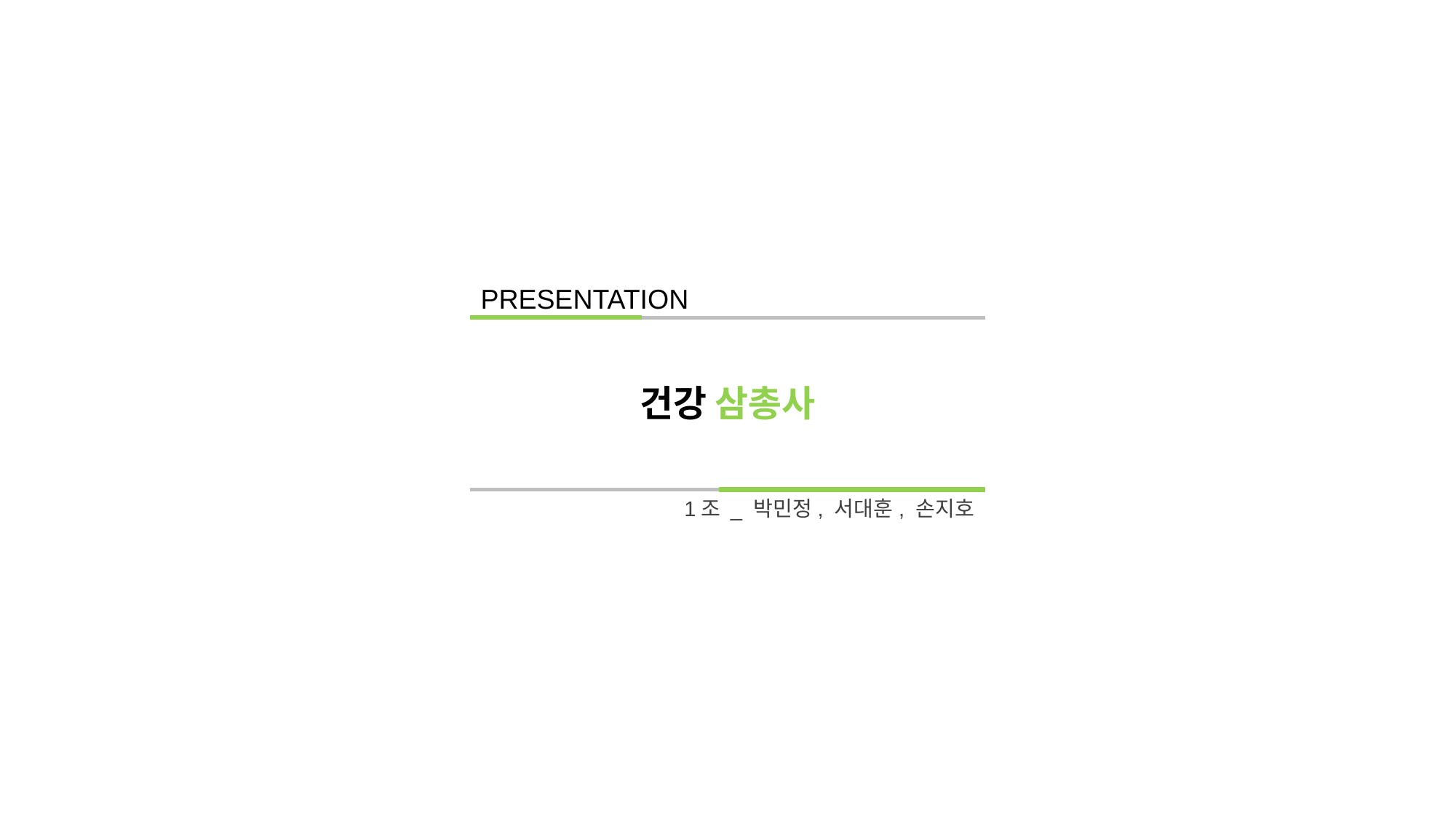

PRESENTATION
건강 삼총사
1조 _ 박민정, 서대훈, 손지호